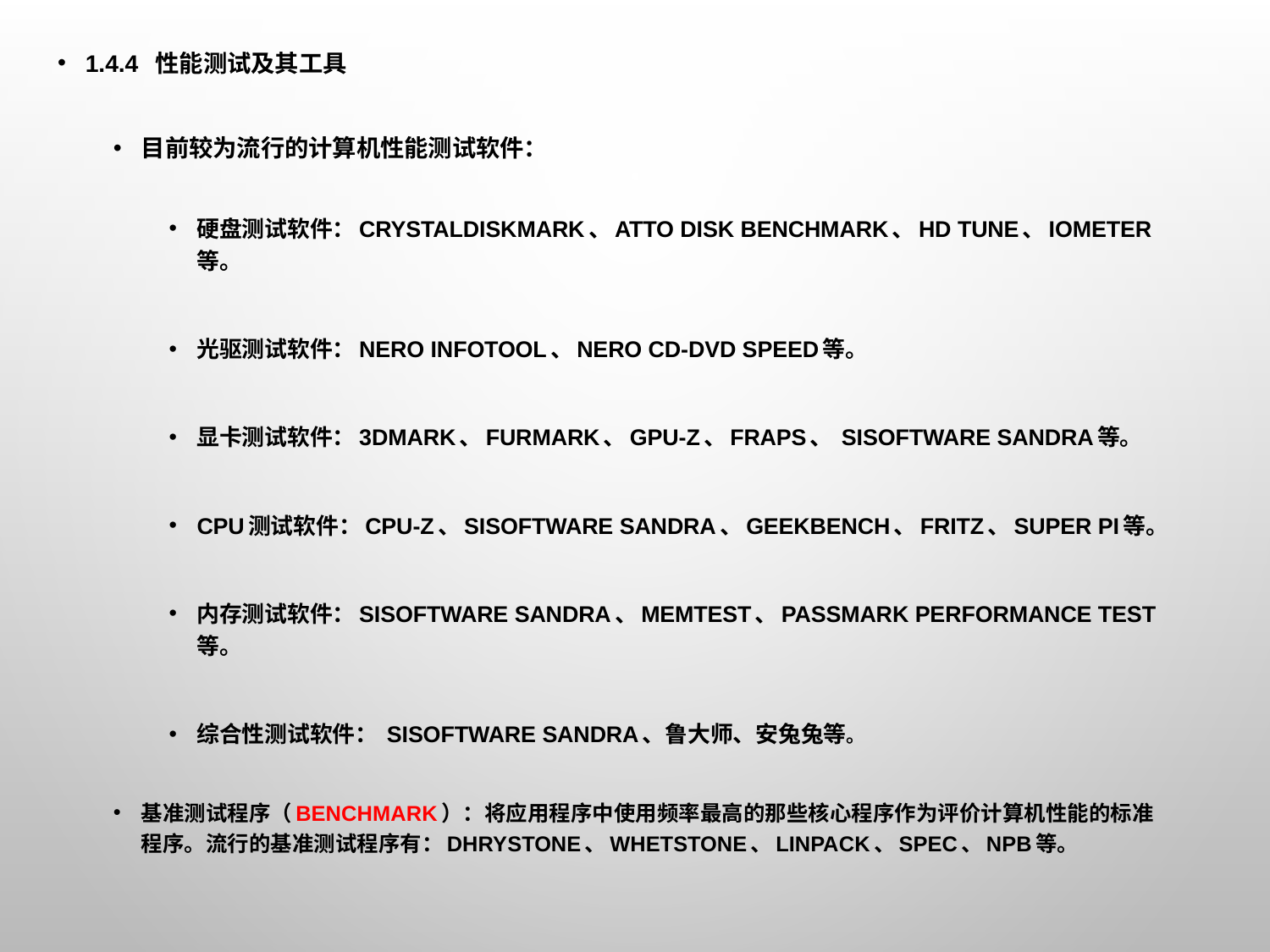

1.4.4  性能测试及其工具

目前较为流行的计算机性能测试软件：

硬盘测试软件：CrystalDiskMark、ATTO Disk Benchmark、HD Tune、IOmeter等。

光驱测试软件：Nero InfoTool、Nero CD-DVD Speed等。

显卡测试软件：3DMark、FurMark、GPU-Z、Fraps、 SiSoftware Sandra等。

CPU测试软件：CPU-Z、SiSoftware Sandra、Geekbench、Fritz、Super PI等。

内存测试软件：SiSoftware Sandra、MemTest、PassMark Performance Test等。

综合性测试软件： SiSoftware Sandra、鲁大师、安兔兔等。

基准测试程序（Benchmark）：将应用程序中使用频率最高的那些核心程序作为评价计算机性能的标准程序。流行的基准测试程序有：Dhrystone、Whetstone、Linpack、SPEC、NPB等。